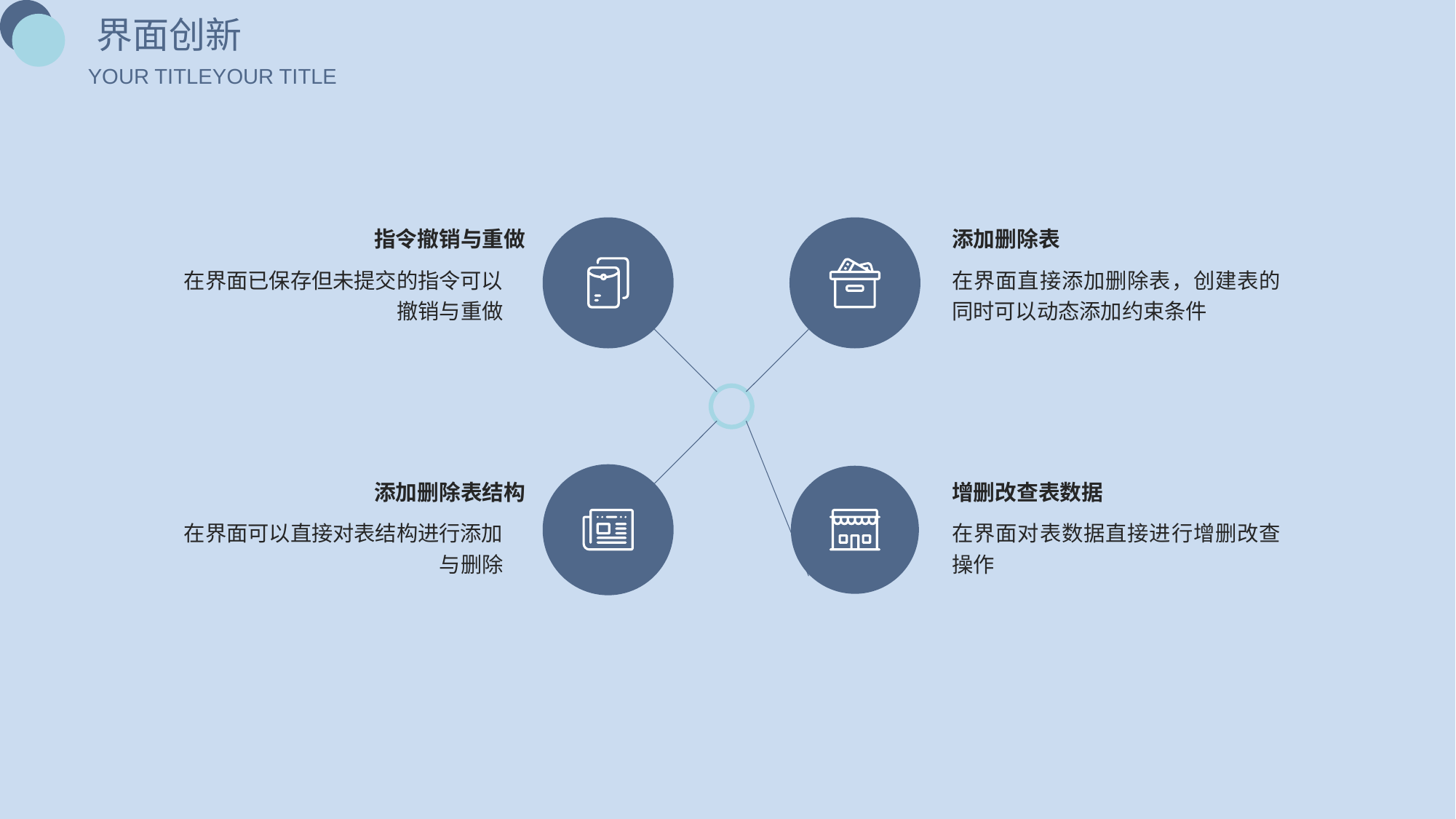

界面创新

YOUR TITLEYOUR TITLE

指令撤销与重做
在界面已保存但未提交的指令可以撤销与重做
添加删除表
在界面直接添加删除表，创建表的同时可以动态添加约束条件
添加删除表结构
在界面可以直接对表结构进行添加与删除
增删改查表数据
在界面对表数据直接进行增删改查操作